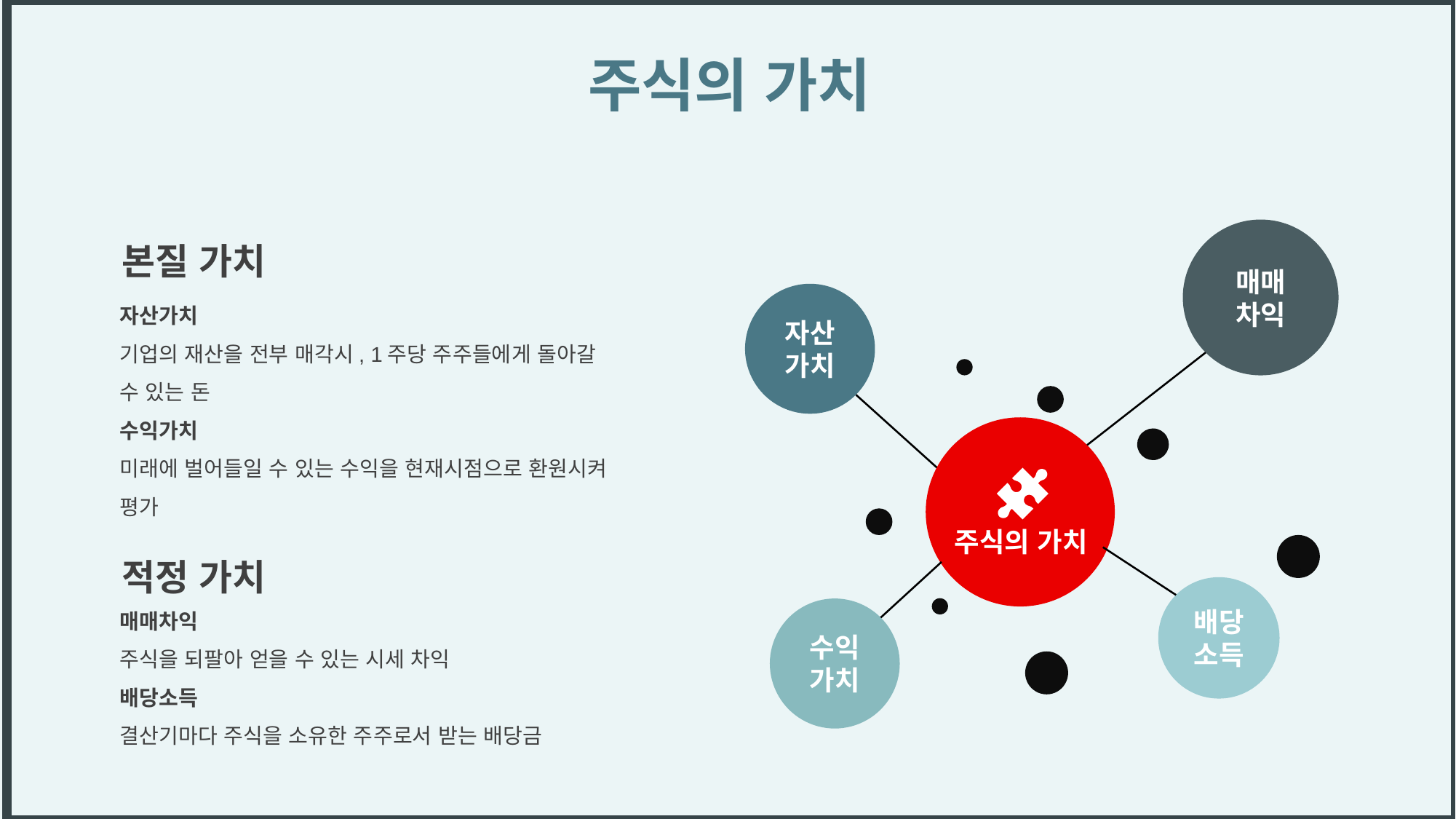

주식의 가치
매매
차익
자산가치

주식의 가치

배당소득

수익가치

본질 가치
자산가치
기업의 재산을 전부 매각시, 1주당 주주들에게 돌아갈 수 있는 돈
수익가치
미래에 벌어들일 수 있는 수익을 현재시점으로 환원시켜 평가

매매차익
주식을 되팔아 얻을 수 있는 시세 차익
배당소득
결산기마다 주식을 소유한 주주로서 받는 배당금

적정 가치